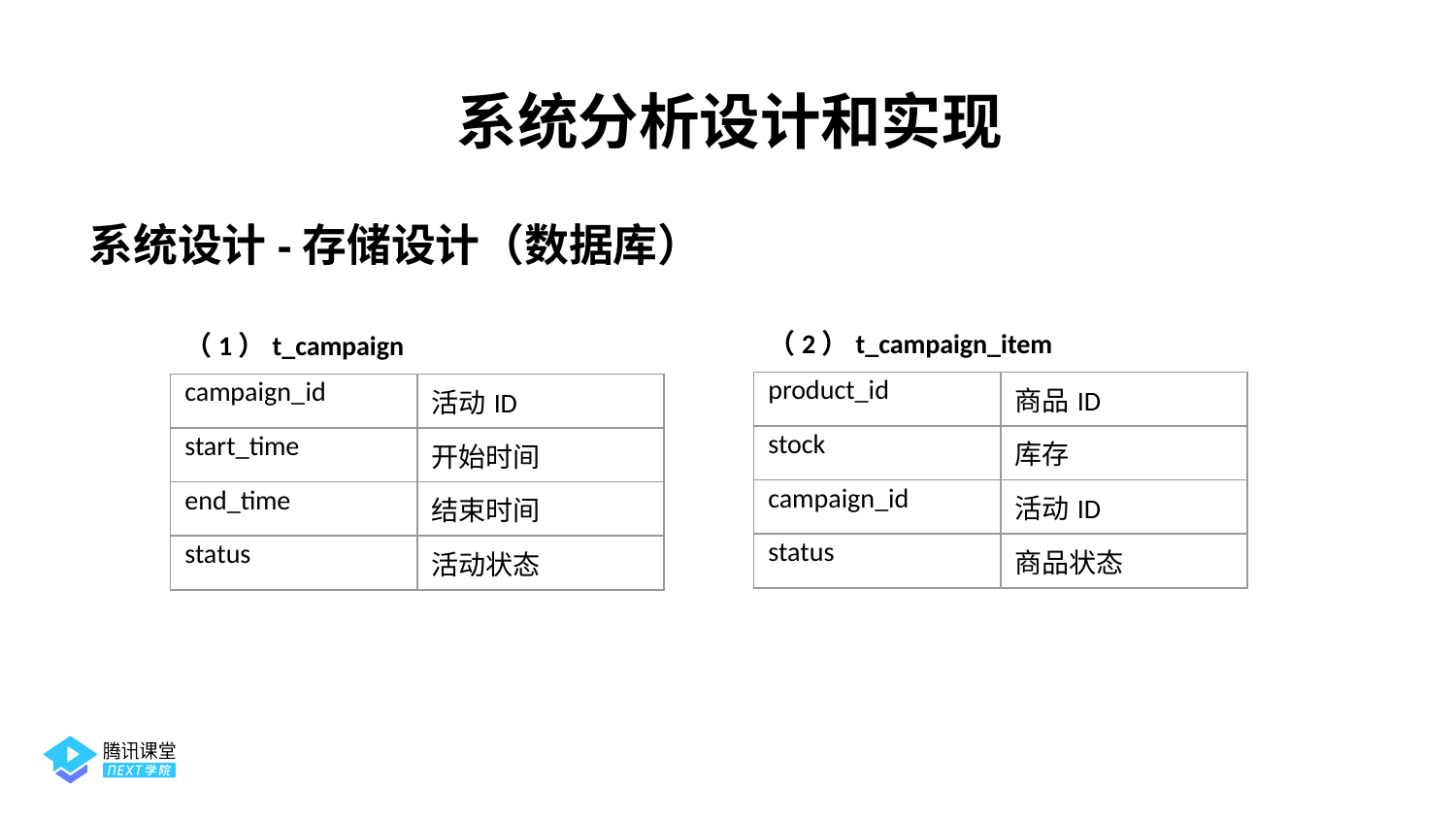

系统分析设计和实现
系统设计-存储设计（数据库）
（2）t_campaign_item
（1）t_campaign
| product\_id | 商品ID |
| --- | --- |
| stock | 库存 |
| campaign\_id | 活动ID |
| status | 商品状态 |
| campaign\_id | 活动ID |
| --- | --- |
| start\_time | 开始时间 |
| end\_time | 结束时间 |
| status | 活动状态 |